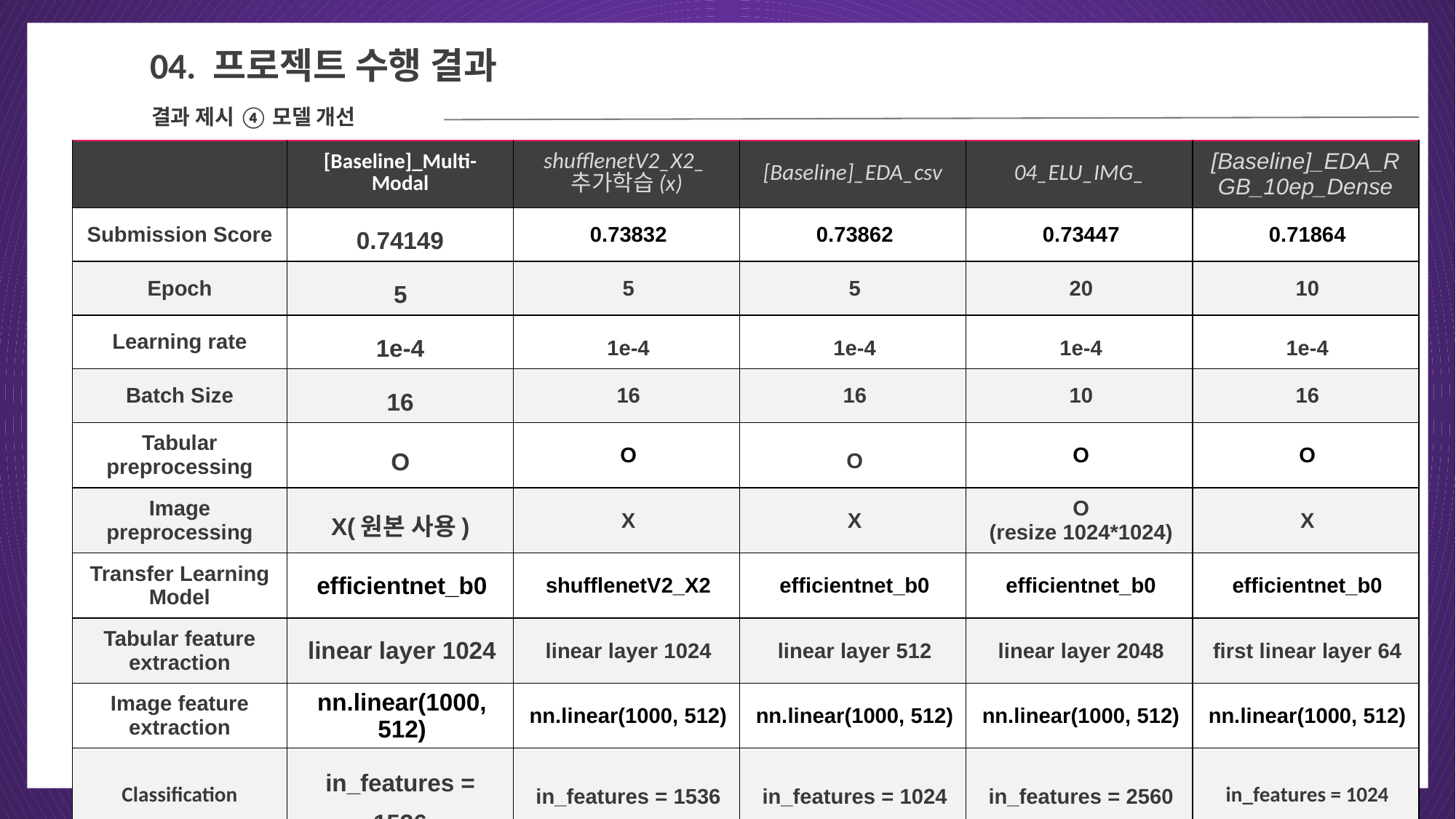

04
04. 프로젝트 수행 결과
결과 제시 ④ 모델 개선
|  | [Baseline]\_Multi- Modal | shufflenetV2\_X2\_추가학습(x) | [Baseline]\_EDA\_csv | 04\_ELU\_IMG\_ | [Baseline]\_EDA\_RGB\_10ep\_Dense |
| --- | --- | --- | --- | --- | --- |
| Submission Score | 0.74149 | 0.73832 | 0.73862 | 0.73447 | 0.71864 |
| Epoch | 5 | 5 | 5 | 20 | 10 |
| Learning rate | 1e-4 | 1e-4 | 1e-4 | 1e-4 | 1e-4 |
| Batch Size | 16 | 16 | 16 | 10 | 16 |
| Tabular preprocessing | O | O | O | O | O |
| Image preprocessing | X(원본 사용) | X | X | O (resize 1024\*1024) | X |
| Transfer Learning Model | efficientnet\_b0 | shufflenetV2\_X2 | efficientnet\_b0 | efficientnet\_b0 | efficientnet\_b0 |
| Tabular feature extraction | linear layer 1024 | linear layer 1024 | linear layer 512 | linear layer 2048 | first linear layer 64 |
| Image feature extraction | nn.linear(1000, 512) | nn.linear(1000, 512) | nn.linear(1000, 512) | nn.linear(1000, 512) | nn.linear(1000, 512) |
| Classification | in\_features = 1536 | in\_features = 1536 | in\_features = 1024 | in\_features = 2560 | in\_features = 1024 |